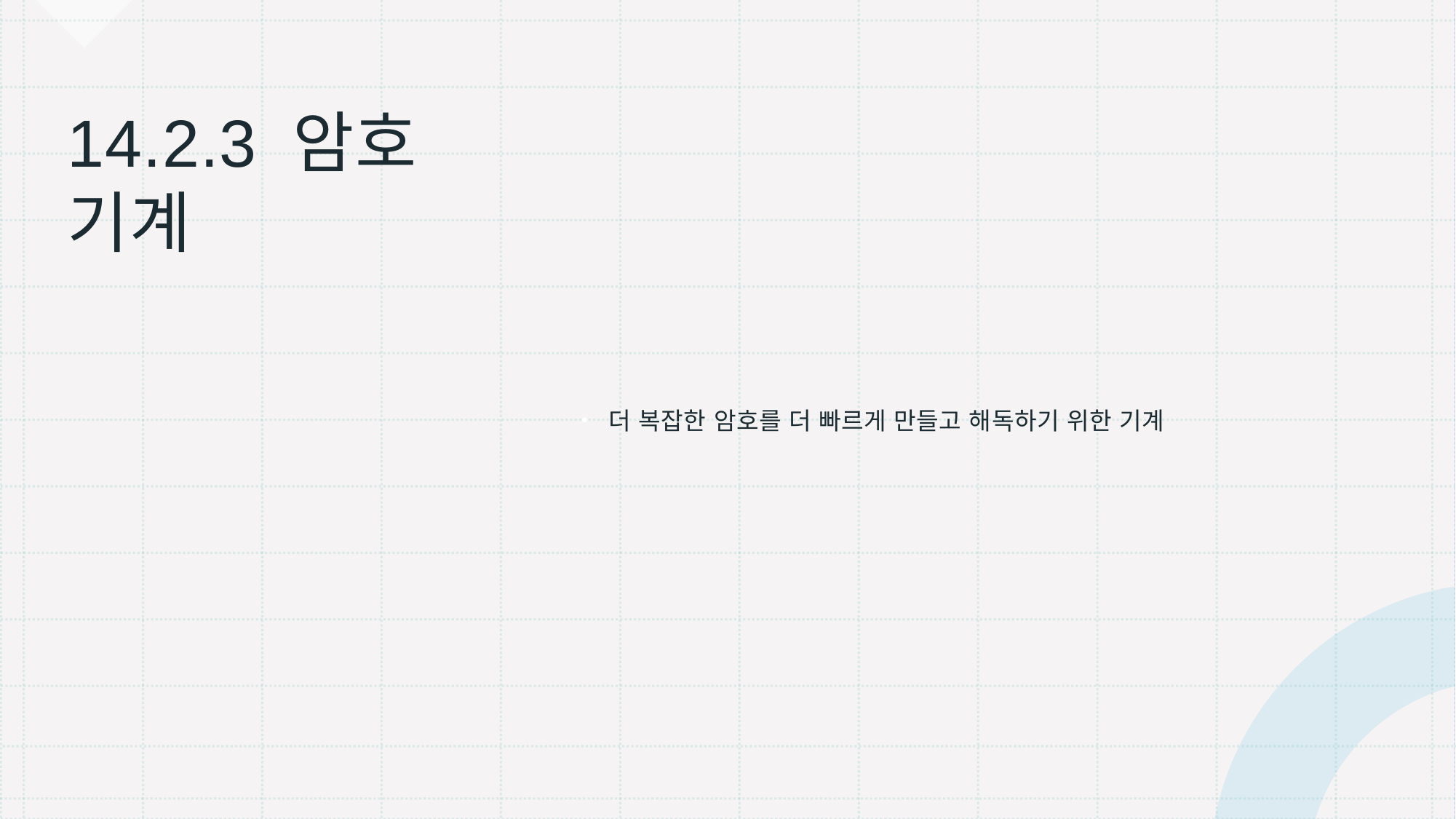

더 복잡한 암호를 더 빠르게 만들고 해독하기 위한 기계
# 14.2.3 암호 기계